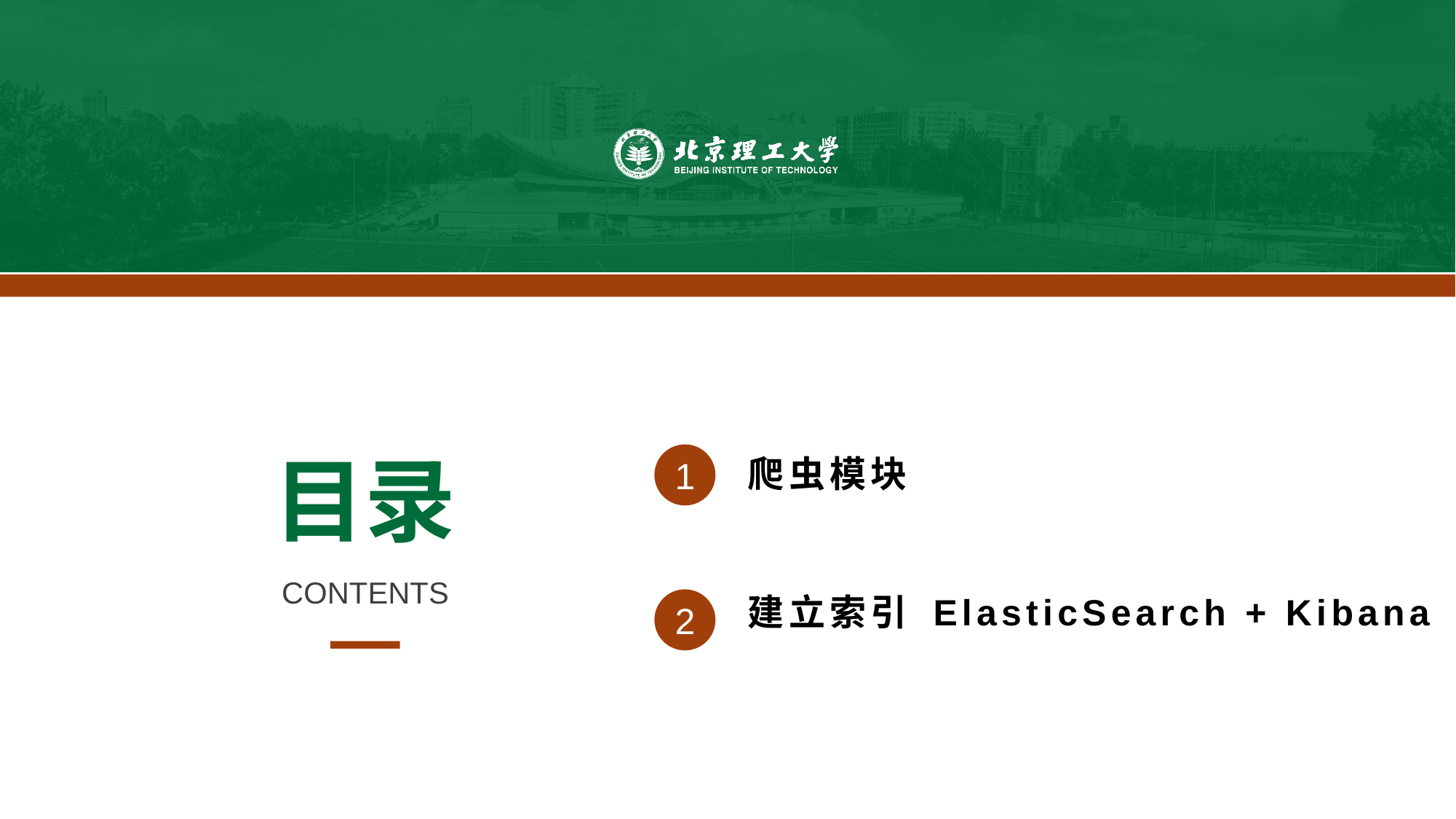

1
爬虫模块
目录
CONTENTS
2
建立索引 ElasticSearch + Kibana